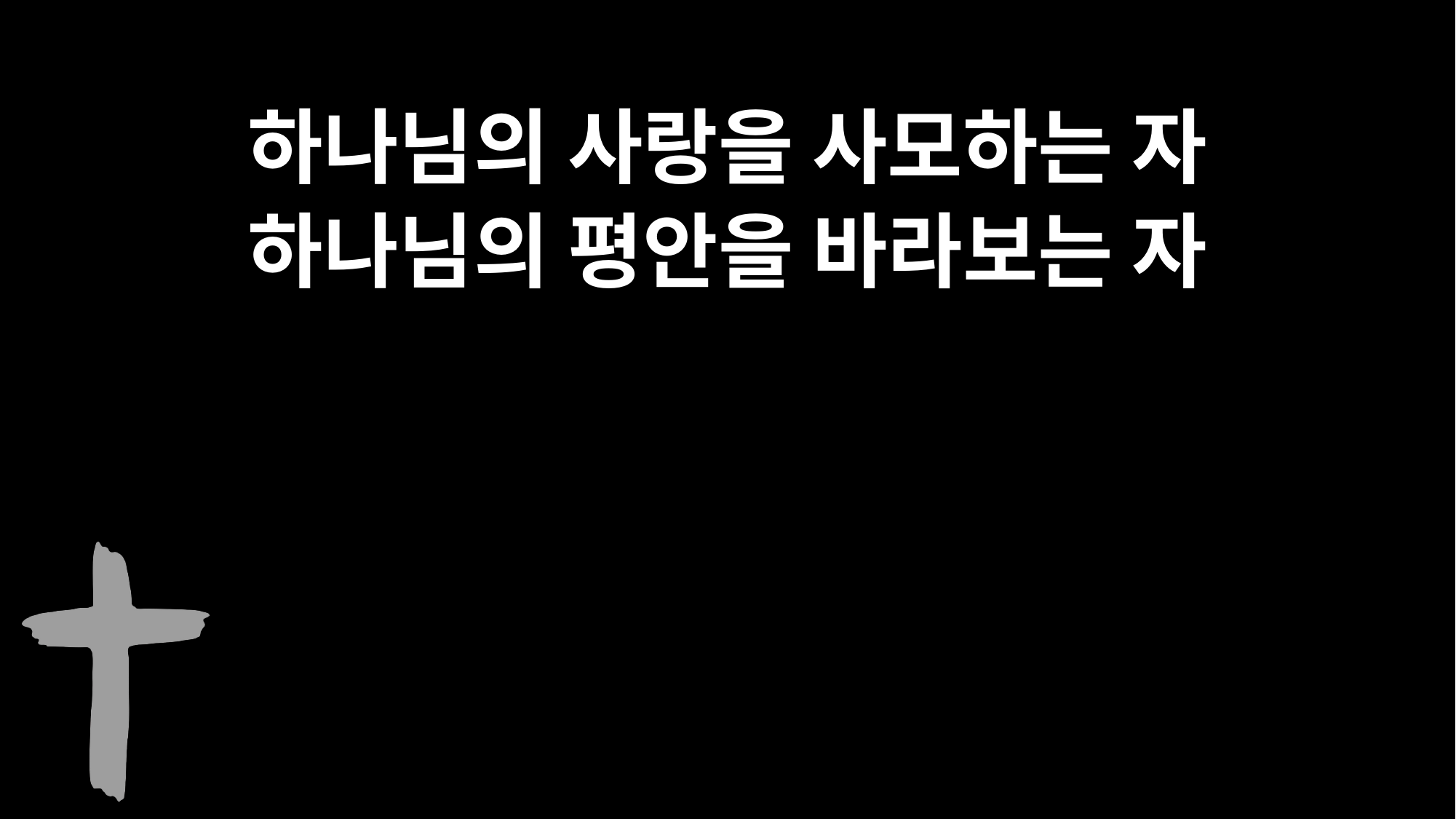

하나님의 사랑을 사모하는 자
하나님의 평안을 바라보는 자